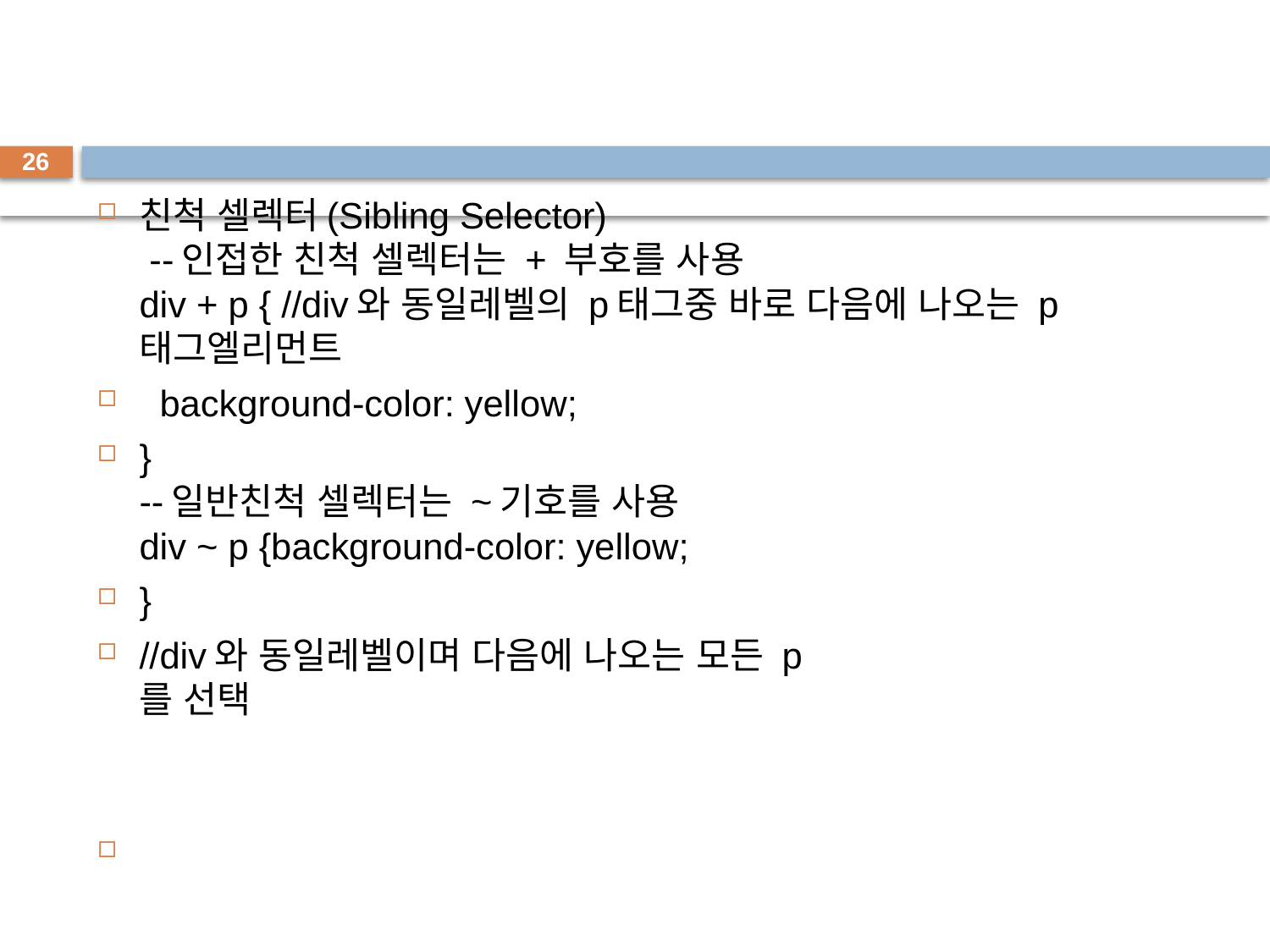

#
26
친척 셀렉터(Sibling Selector)
 --인접한 친척 셀렉터는 + 부호를 사용
div + p { //div와 동일레벨의 p태그중 바로 다음에 나오는 p태그엘리먼트
  background-color: yellow;
}
--일반친척 셀렉터는 ~기호를 사용
div ~ p {background-color: yellow;
}
//div와 동일레벨이며 다음에 나오는 모든 p
를 선택